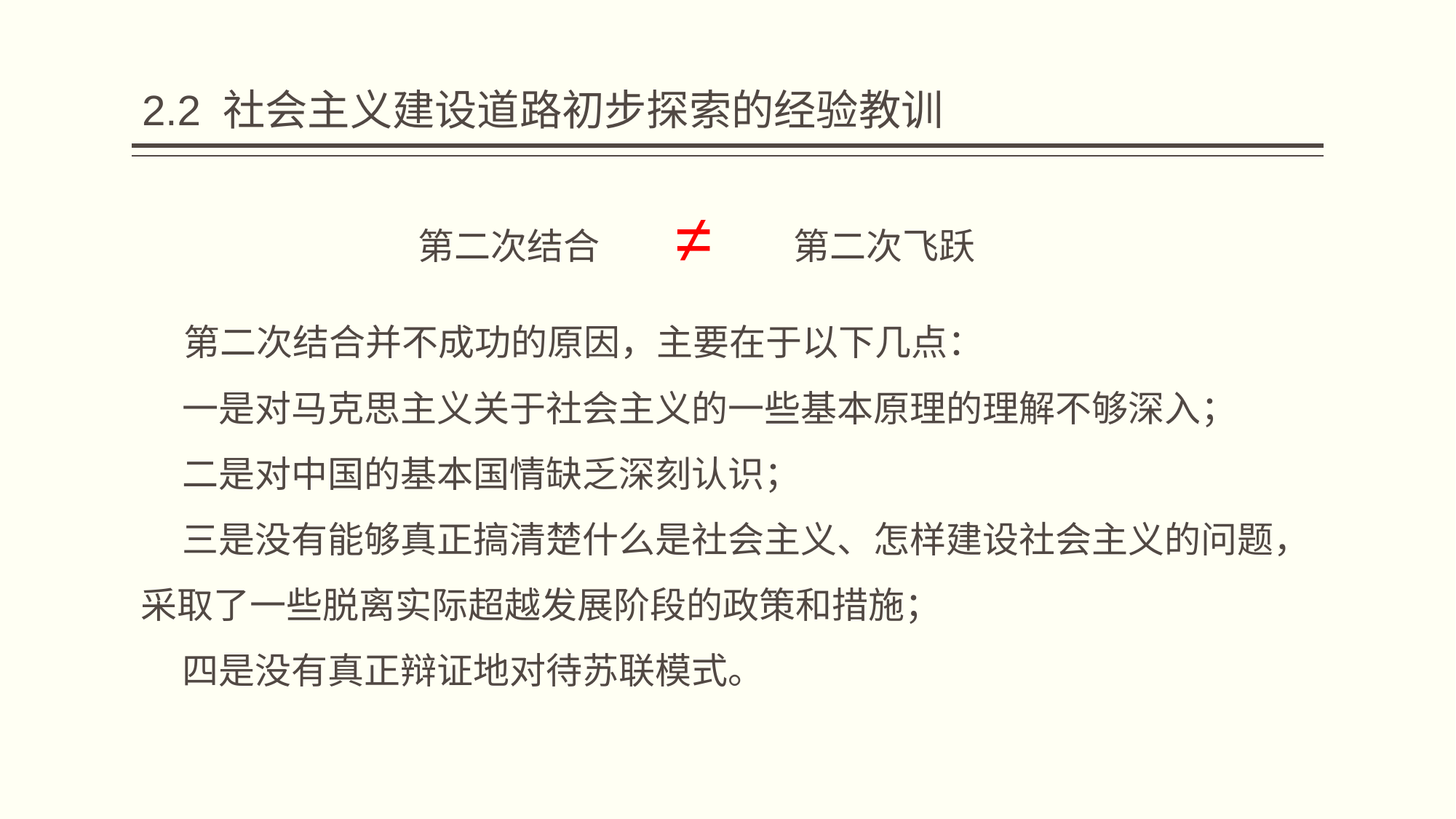

# 2.2 社会主义建设道路初步探索的经验教训
≠
第二次结合
第二次飞跃
    第二次结合并不成功的原因，主要在于以下几点：
    一是对马克思主义关于社会主义的一些基本原理的理解不够深入；
    二是对中国的基本国情缺乏深刻认识；
    三是没有能够真正搞清楚什么是社会主义、怎样建设社会主义的问题，采取了一些脱离实际超越发展阶段的政策和措施；
    四是没有真正辩证地对待苏联模式。